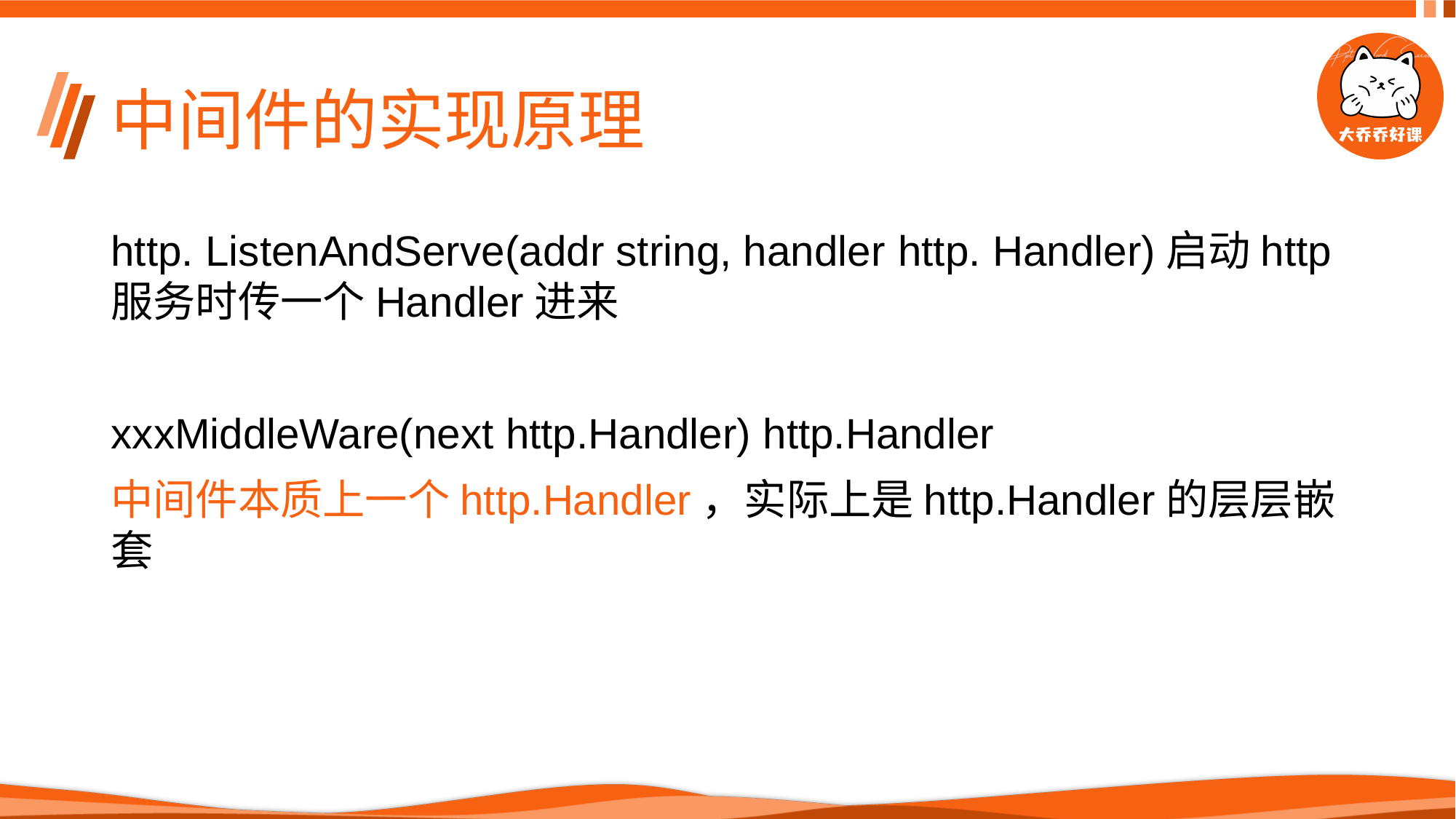

# 中间件的实现原理
http. ListenAndServe(addr string, handler http. Handler)启动http服务时传一个Handler进来

xxxMiddleWare(next http.Handler) http.Handler
中间件本质上一个http.Handler，实际上是http.Handler的层层嵌套